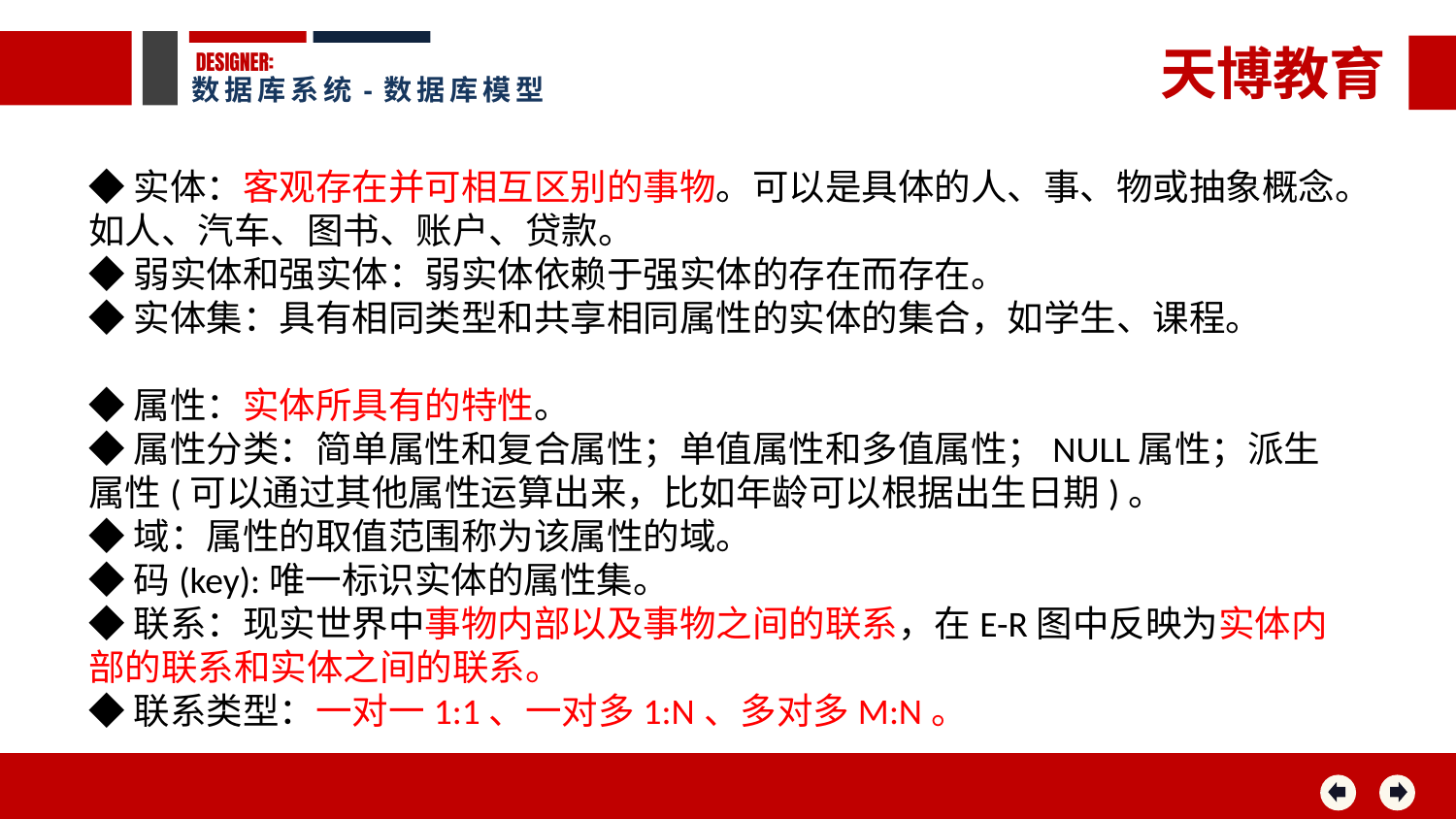

天博教育
DESIGNER:
数据库系统-数据库模型
◆实体：客观存在并可相互区别的事物。可以是具体的人、事、物或抽象概念。如人、汽车、图书、账户、贷款。
◆弱实体和强实体：弱实体依赖于强实体的存在而存在。
◆实体集：具有相同类型和共享相同属性的实体的集合，如学生、课程。

◆属性：实体所具有的特性。
◆属性分类：简单属性和复合属性；单值属性和多值属性；NULL属性；派生属性(可以通过其他属性运算出来，比如年龄可以根据出生日期)。
◆域：属性的取值范围称为该属性的域。
◆码(key):唯一标识实体的属性集。
◆联系：现实世界中事物内部以及事物之间的联系，在E-R图中反映为实体内部的联系和实体之间的联系。
◆联系类型：一对一1:1、一对多1:N、多对多M:N。